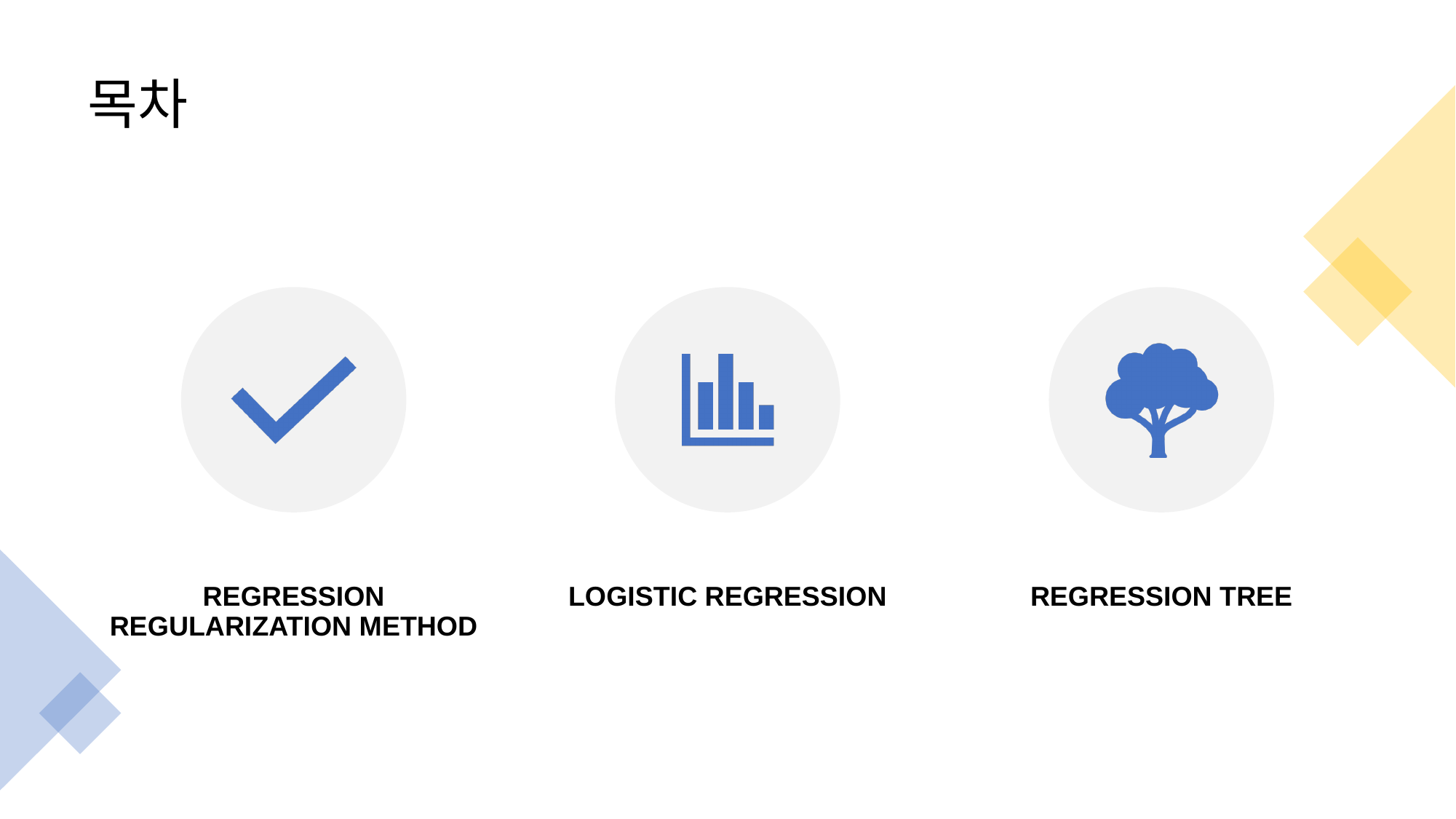

# 목차

Regression Regularization Method
Logistic Regression
Regression Tree